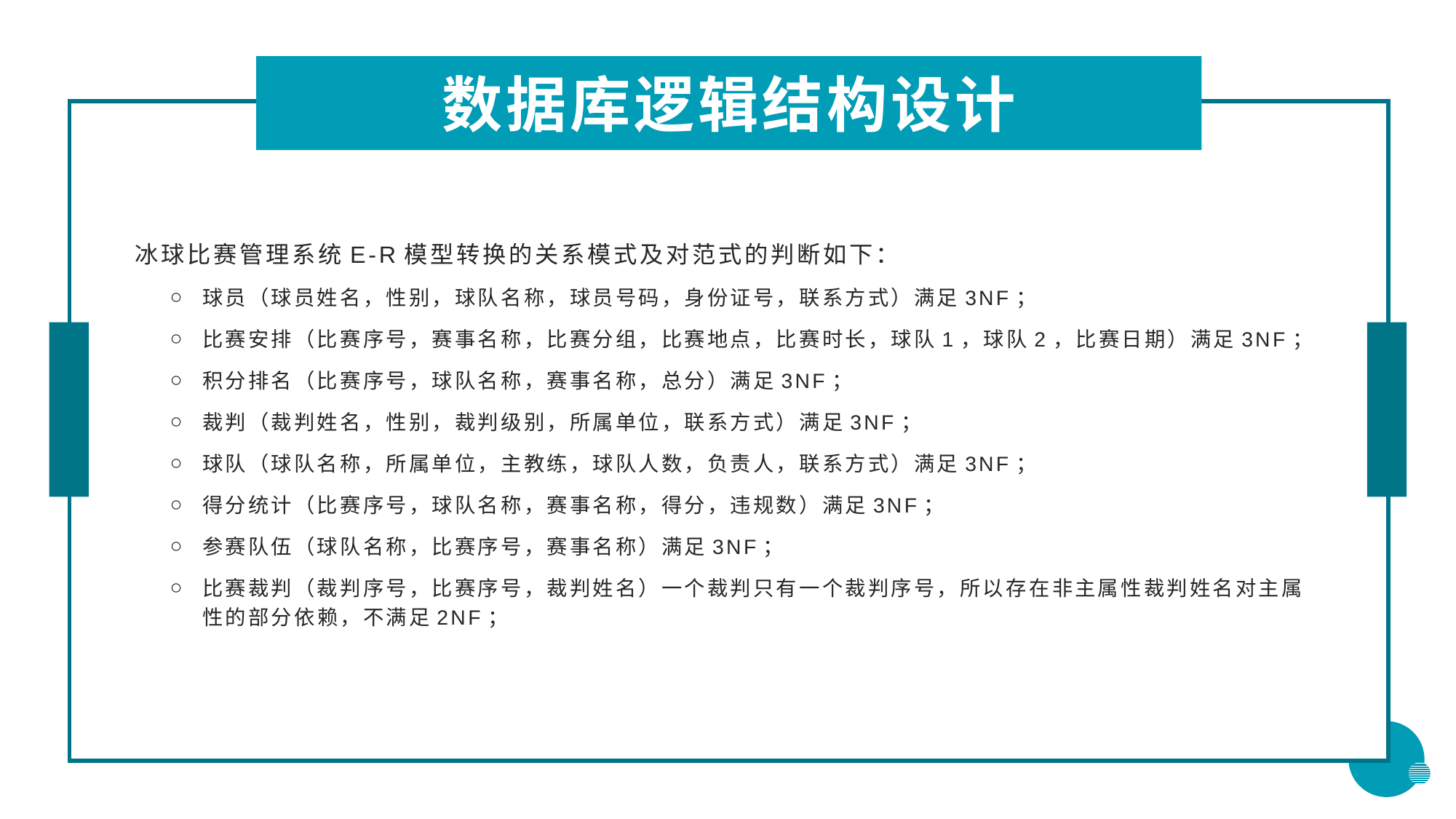

数据库逻辑结构设计

冰球比赛管理系统E-R模型转换的关系模式及对范式的判断如下：
球员（球员姓名，性别，球队名称，球员号码，身份证号，联系方式）满足3NF；
比赛安排（比赛序号，赛事名称，比赛分组，比赛地点，比赛时长，球队1，球队2，比赛日期）满足3NF；
积分排名（比赛序号，球队名称，赛事名称，总分）满足3NF；
裁判（裁判姓名，性别，裁判级别，所属单位，联系方式）满足3NF；
球队（球队名称，所属单位，主教练，球队人数，负责人，联系方式）满足3NF；
得分统计（比赛序号，球队名称，赛事名称，得分，违规数）满足3NF；
参赛队伍（球队名称，比赛序号，赛事名称）满足3NF；
比赛裁判（裁判序号，比赛序号，裁判姓名）一个裁判只有一个裁判序号，所以存在非主属性裁判姓名对主属性的部分依赖，不满足2NF；